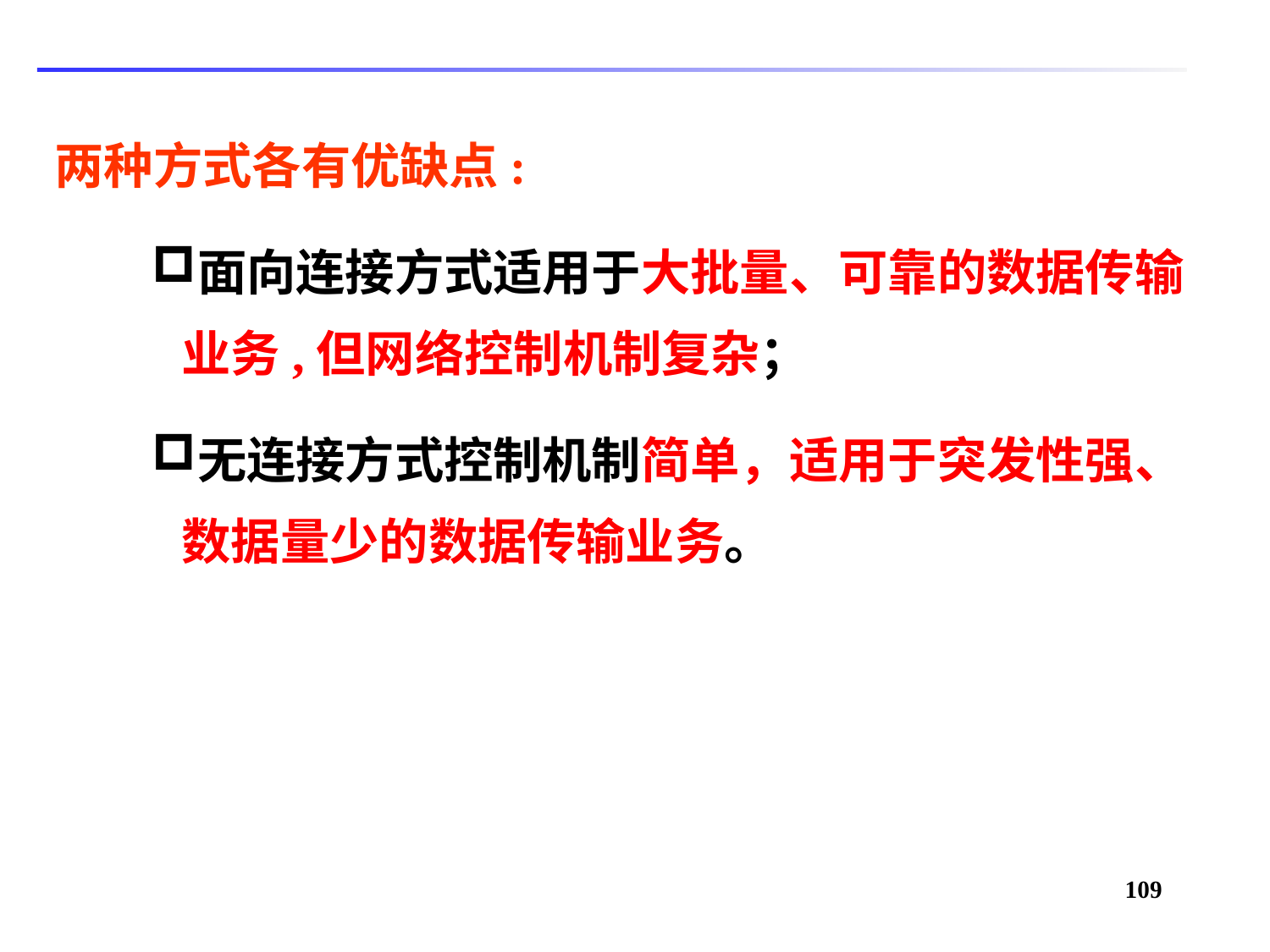

两种方式各有优缺点:
面向连接方式适用于大批量、可靠的数据传输业务,但网络控制机制复杂；
无连接方式控制机制简单，适用于突发性强、数据量少的数据传输业务。
109